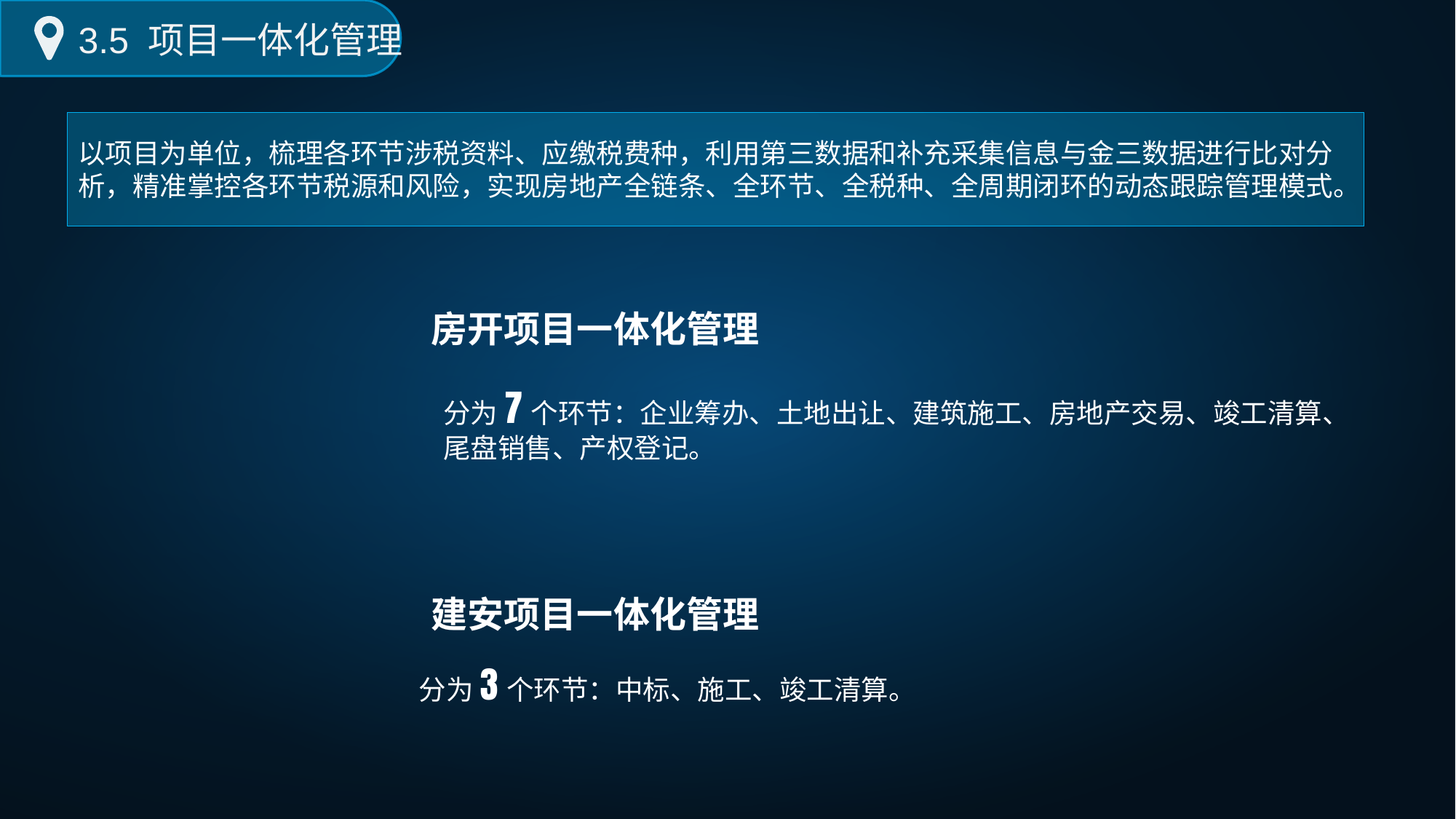

3.5 项目一体化管理

以项目为单位，梳理各环节涉税资料、应缴税费种，利用第三数据和补充采集信息与金三数据进行比对分析，精准掌控各环节税源和风险，实现房地产全链条、全环节、全税种、全周期闭环的动态跟踪管理模式。
房开项目一体化管理

1.

分为7个环节：企业筹办、土地出让、建筑施工、房地产交易、竣工清算、
尾盘销售、产权登记。

2.
建安项目一体化管理

分为3个环节：中标、施工、竣工清算。